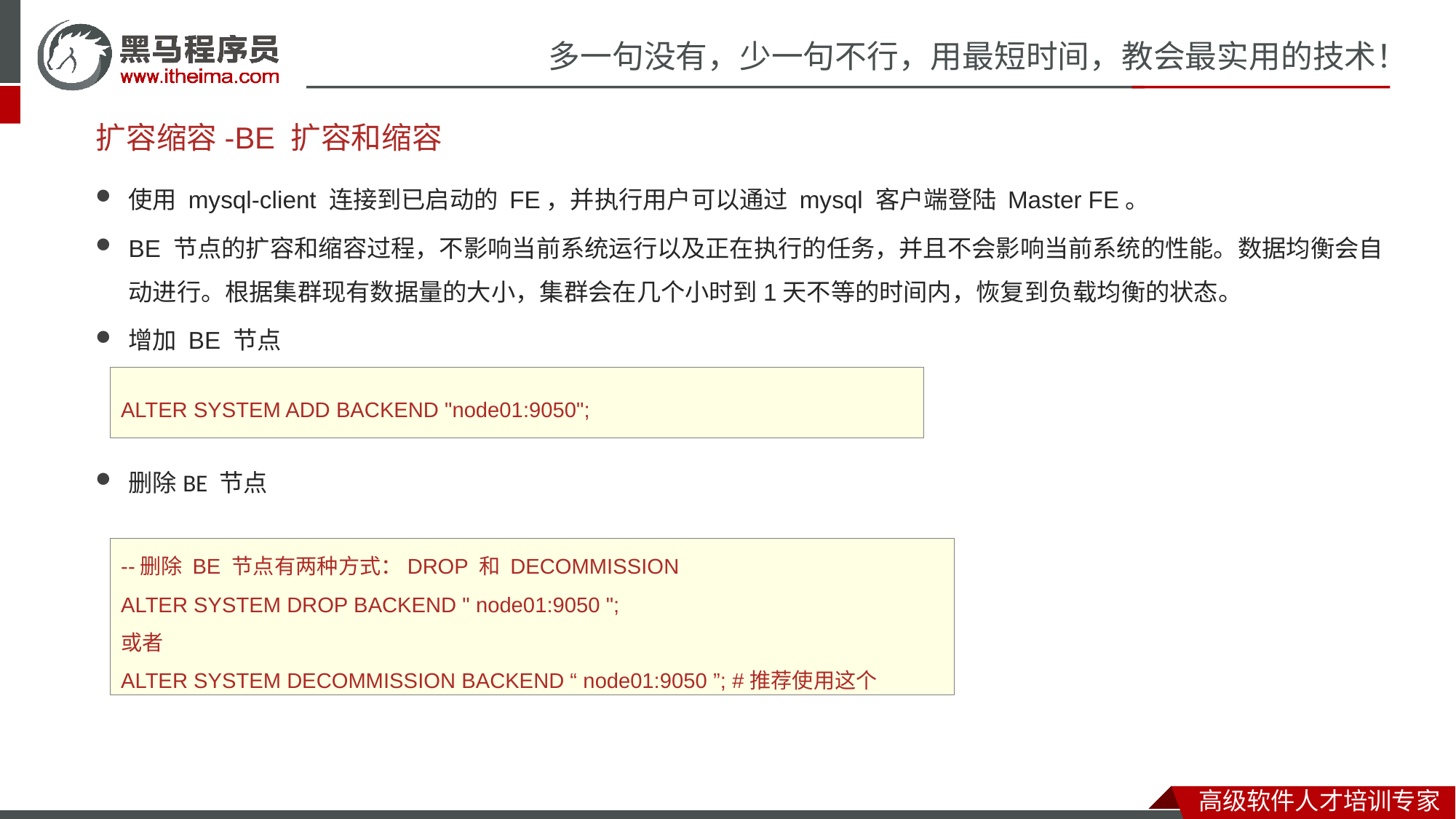

# 扩容缩容-BE 扩容和缩容

使用 mysql-client 连接到已启动的 FE，并执行用户可以通过 mysql 客户端登陆 Master FE。
BE 节点的扩容和缩容过程，不影响当前系统运行以及正在执行的任务，并且不会影响当前系统的性能。数据均衡会自动进行。根据集群现有数据量的大小，集群会在几个小时到1天不等的时间内，恢复到负载均衡的状态。
增加 BE 节点

ALTER SYSTEM ADD BACKEND "node01:9050";
删除BE 节点
--删除 BE 节点有两种方式：DROP 和 DECOMMISSION
ALTER SYSTEM DROP BACKEND " node01:9050 ";
或者
ALTER SYSTEM DECOMMISSION BACKEND “ node01:9050 ”; #推荐使用这个